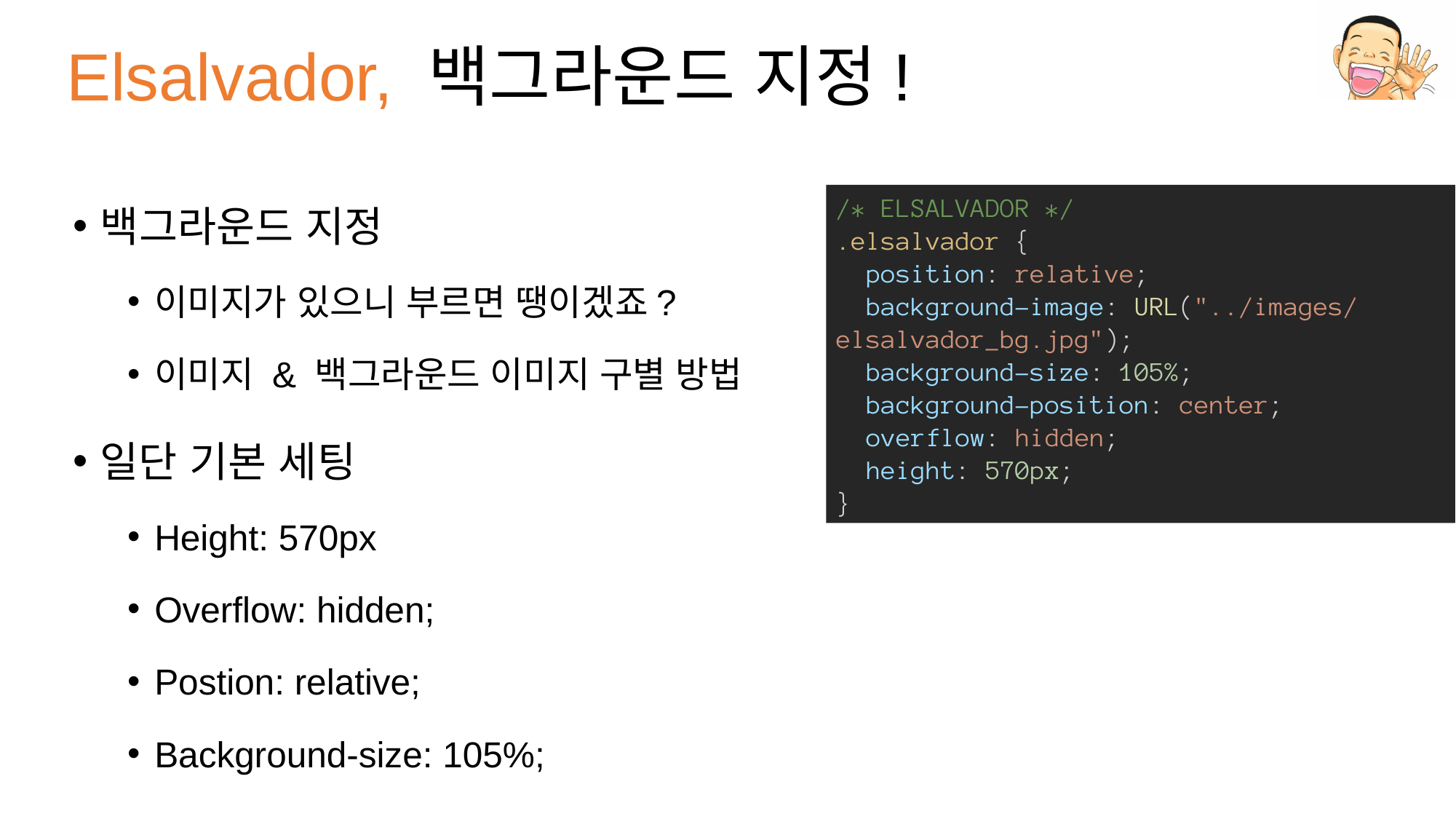

# Elsalvador, 백그라운드 지정!
백그라운드 지정
이미지가 있으니 부르면 땡이겠죠?
이미지 & 백그라운드 이미지 구별 방법
일단 기본 세팅
Height: 570px
Overflow: hidden;
Postion: relative;
Background-size: 105%;
/* ELSALVADOR */
.elsalvador {
  position: relative;
  background-image: URL("../images/elsalvador_bg.jpg");
  background-size: 105%;
  background-position: center;
  overflow: hidden;
  height: 570px;
}